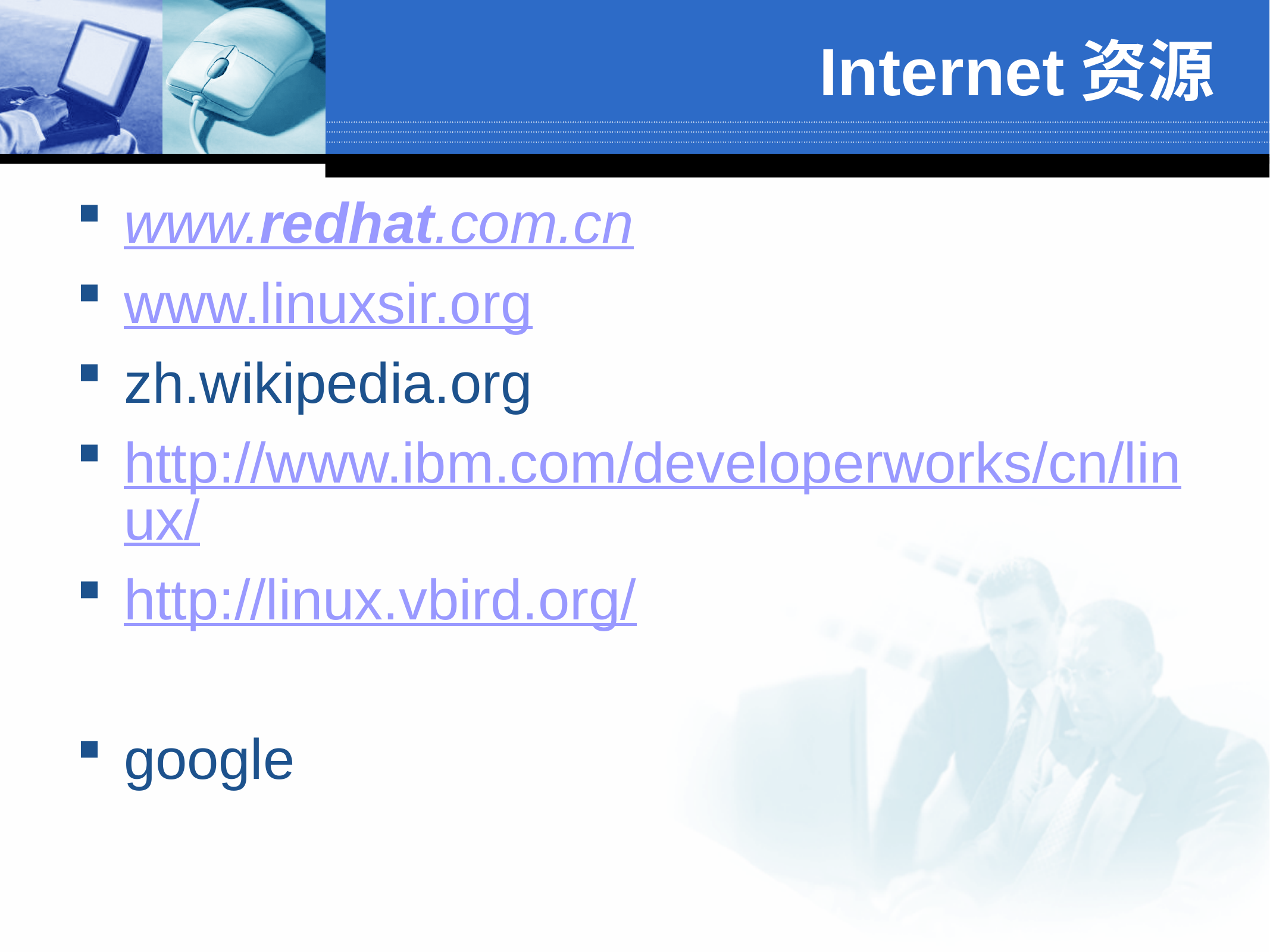

# Internet资源
www.redhat.com.cn
www.linuxsir.org
zh.wikipedia.org
http://www.ibm.com/developerworks/cn/linux/
http://linux.vbird.org/

google